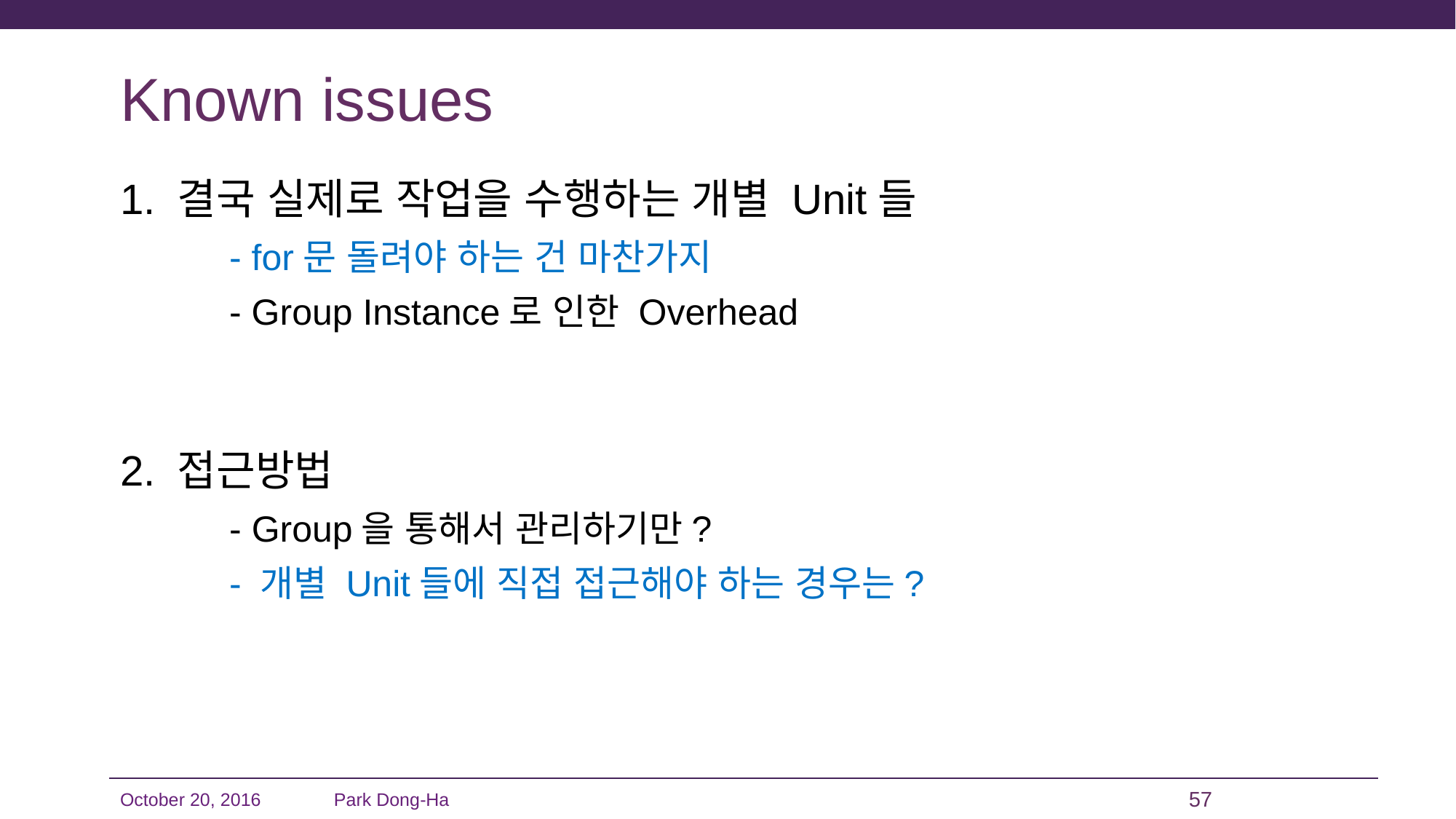

# Known issues
1. 결국 실제로 작업을 수행하는 개별 Unit들
	- for문 돌려야 하는 건 마찬가지
	- Group Instance로 인한 Overhead
2. 접근방법
	- Group을 통해서 관리하기만?
	- 개별 Unit들에 직접 접근해야 하는 경우는?
Park Dong-Ha
57